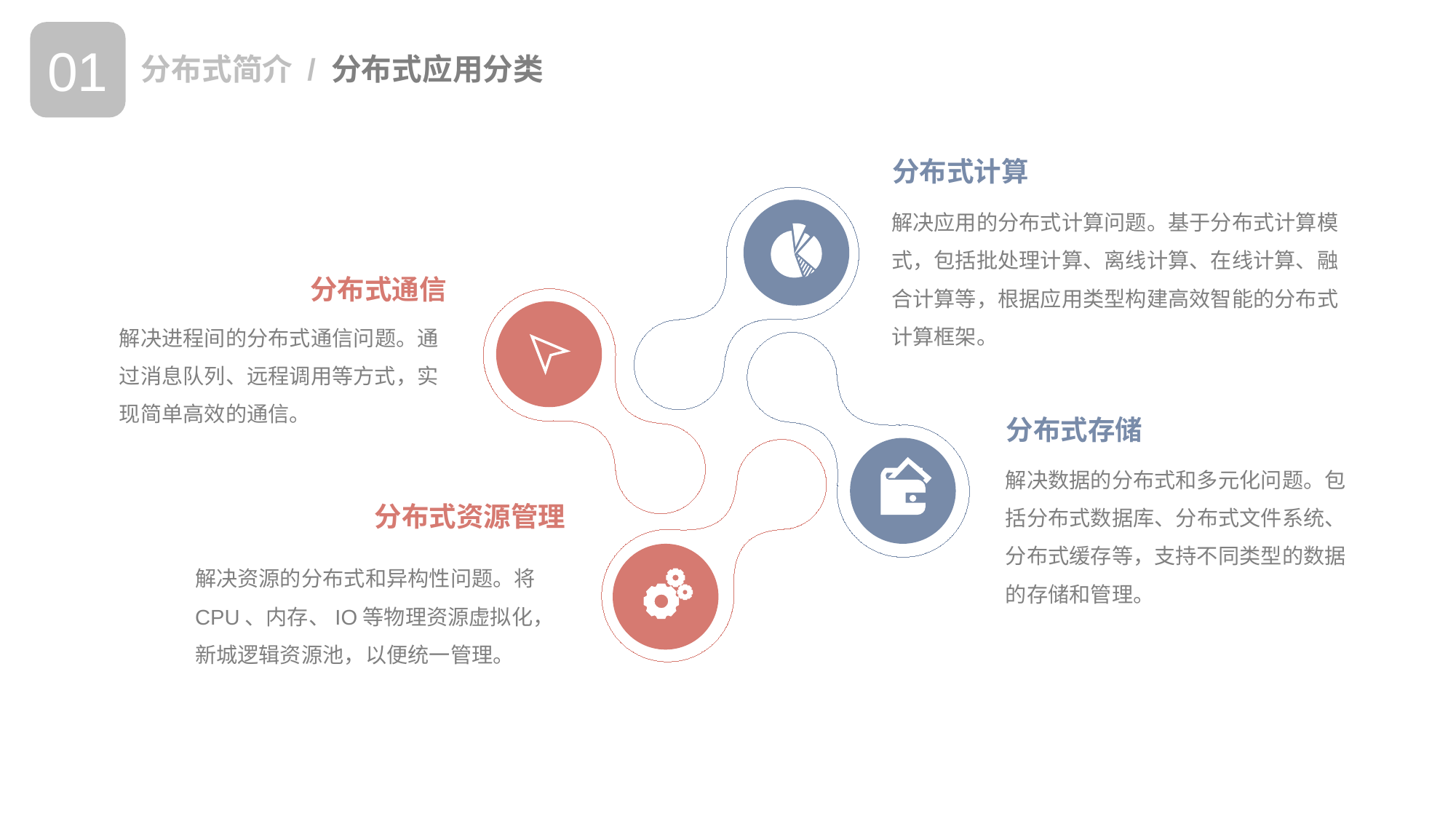

01
分布式简介 / 分布式应用分类
分布式计算

解决应用的分布式计算问题。基于分布式计算模式，包括批处理计算、离线计算、在线计算、融合计算等，根据应用类型构建高效智能的分布式计算框架。

分布式通信

解决进程间的分布式通信问题。通过消息队列、远程调用等方式，实现简单高效的通信。

分布式存储

解决数据的分布式和多元化问题。包括分布式数据库、分布式文件系统、分布式缓存等，支持不同类型的数据的存储和管理。

分布式资源管理

解决资源的分布式和异构性问题。将CPU、内存、IO等物理资源虚拟化，新城逻辑资源池，以便统一管理。